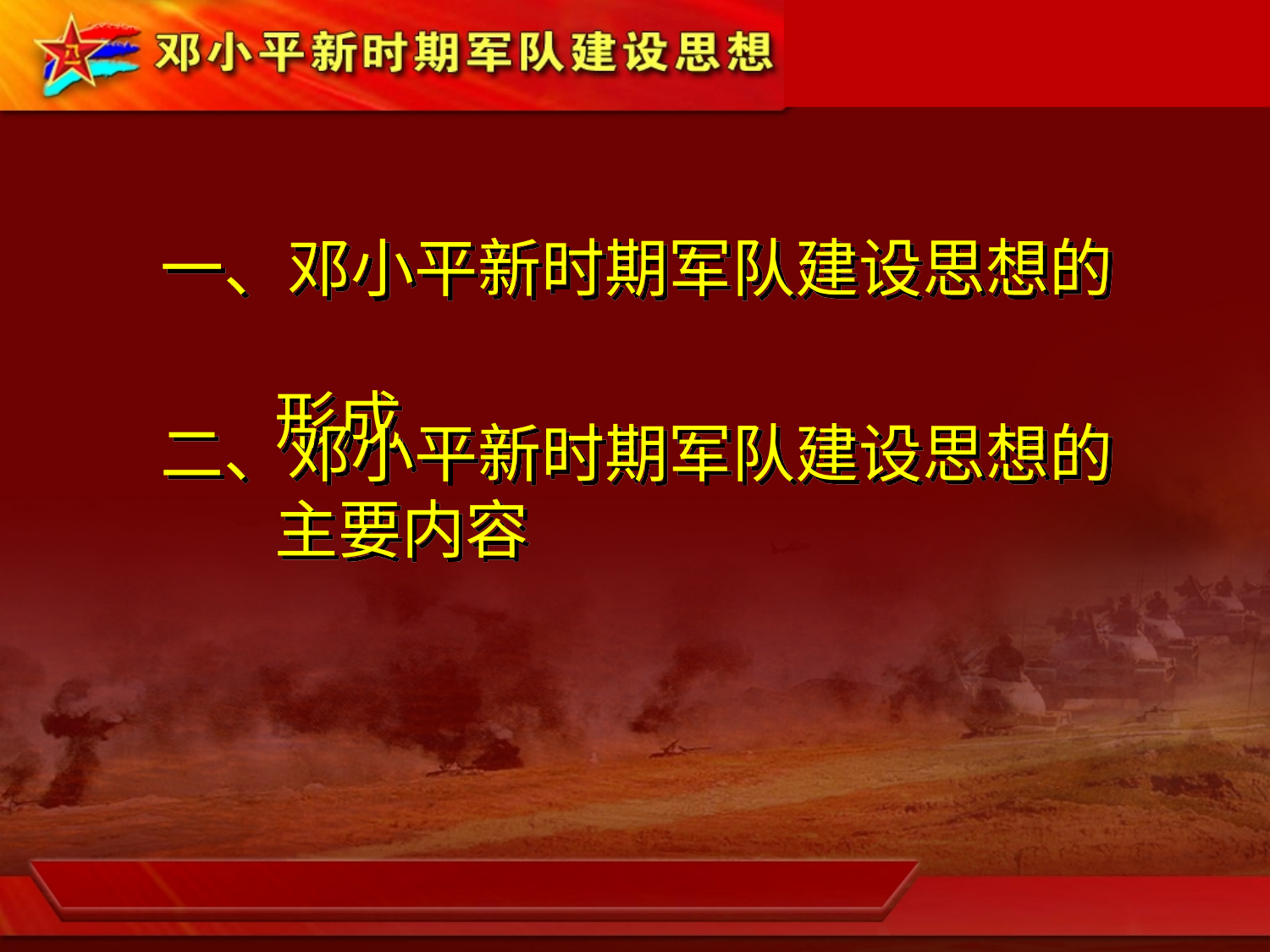

一、邓小平新时期军队建设思想的
       形成
二、邓小平新时期军队建设思想的
       主要内容